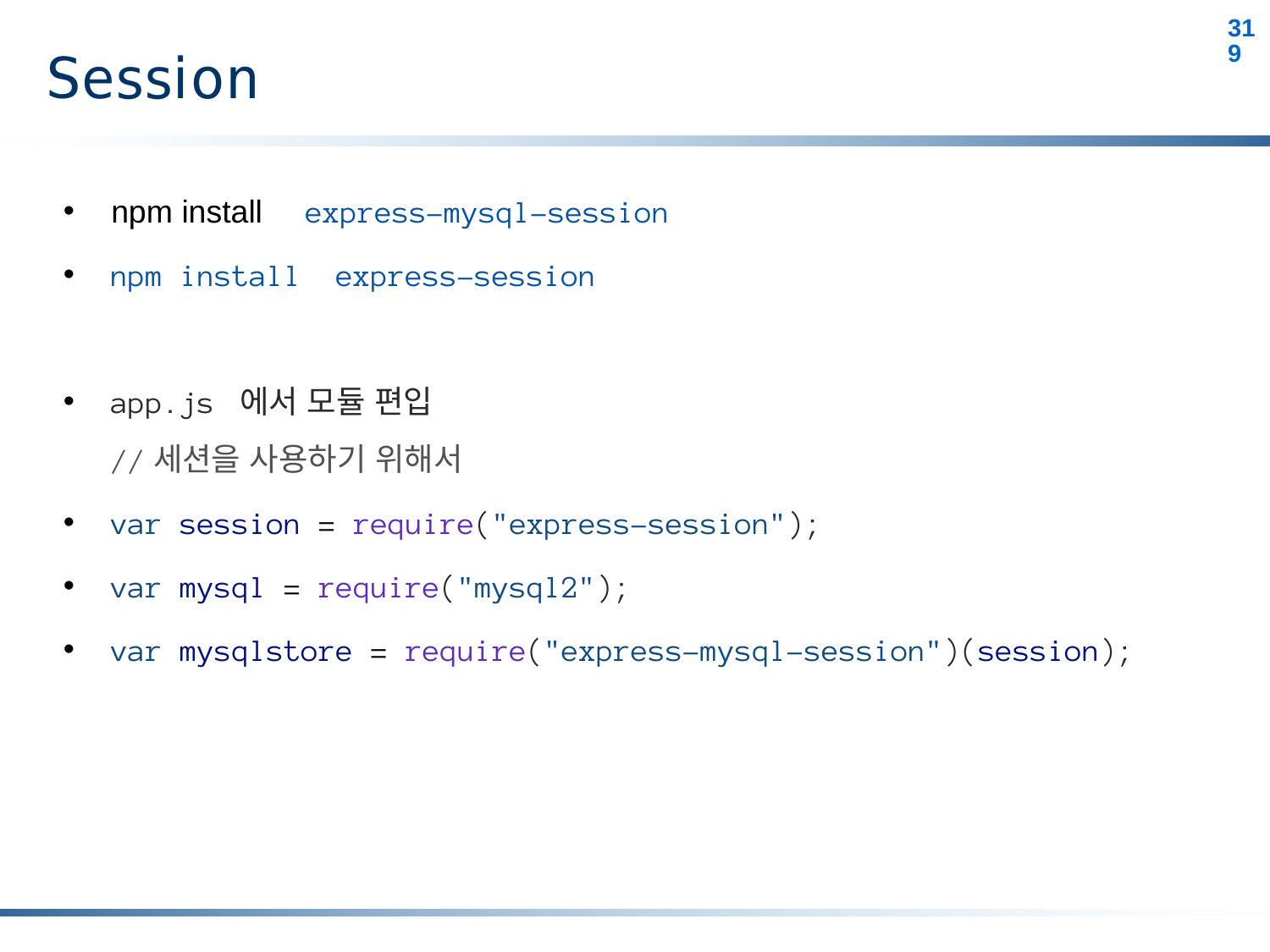

# Session
npm install   express-mysql-session
npm install  express-session

app.js 에서 모듈 편입
//세션을 사용하기 위해서
var session = require("express-session");
var mysql = require("mysql2");
var mysqlstore = require("express-mysql-session")(session);